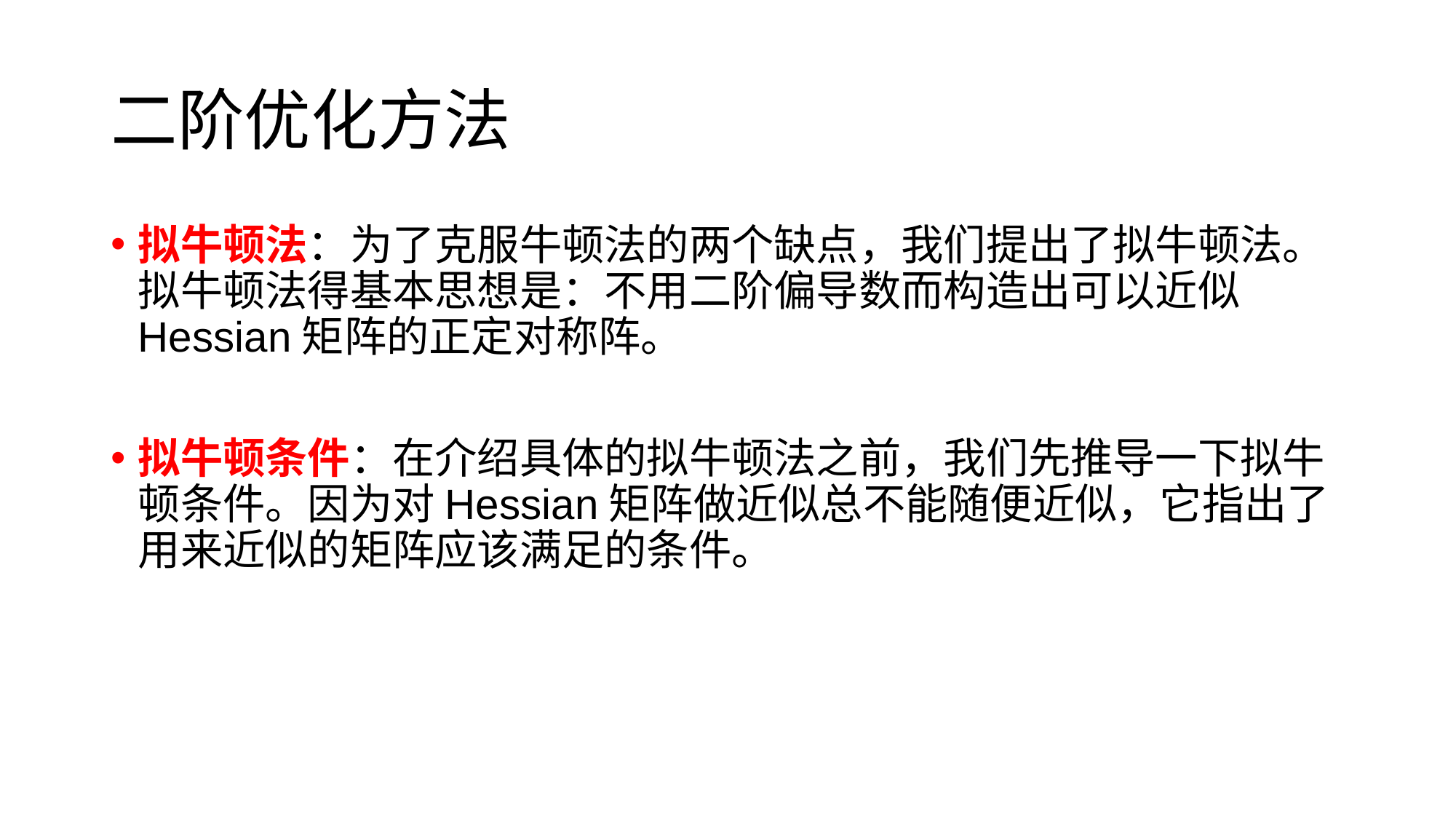

# 二阶优化方法
拟牛顿法：为了克服牛顿法的两个缺点，我们提出了拟牛顿法。拟牛顿法得基本思想是：不用二阶偏导数而构造出可以近似Hessian矩阵的正定对称阵。

拟牛顿条件：在介绍具体的拟牛顿法之前，我们先推导一下拟牛顿条件。因为对Hessian矩阵做近似总不能随便近似，它指出了用来近似的矩阵应该满足的条件。